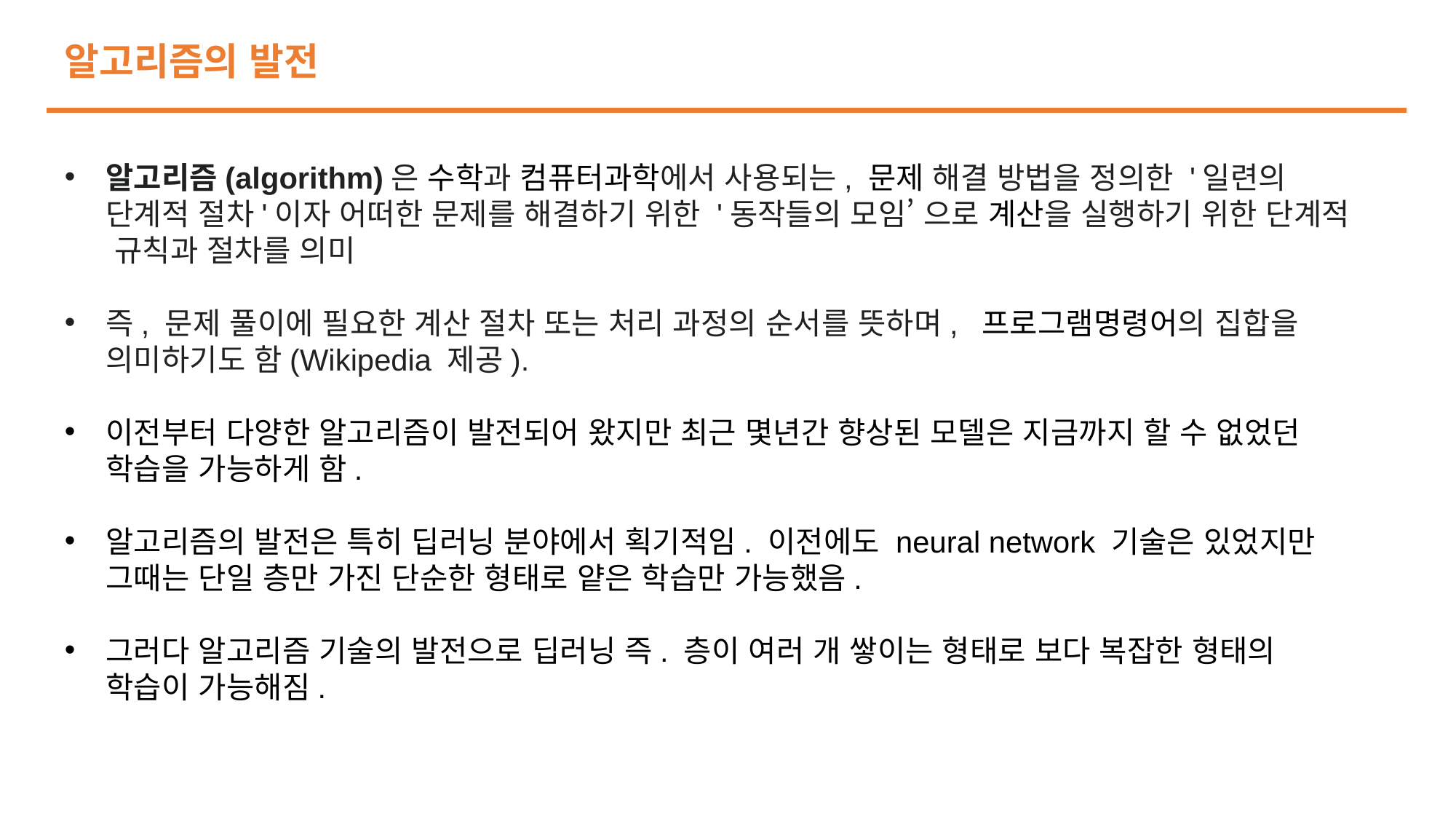

알고리즘의 발전
알고리즘(algorithm)은 수학과 컴퓨터과학에서 사용되는, 문제 해결 방법을 정의한 '일련의 단계적 절차'이자 어떠한 문제를 해결하기 위한 '동작들의 모임’ 으로 계산을 실행하기 위한 단계적 규칙과 절차를 의미

즉, 문제 풀이에 필요한 계산 절차 또는 처리 과정의 순서를 뜻하며,  프로그램명령어의 집합을 의미하기도 함(Wikipedia 제공).

이전부터 다양한 알고리즘이 발전되어 왔지만 최근 몇년간 향상된 모델은 지금까지 할 수 없었던 학습을 가능하게 함.

알고리즘의 발전은 특히 딥러닝 분야에서 획기적임. 이전에도 neural network 기술은 있었지만 그때는 단일 층만 가진 단순한 형태로 얕은 학습만 가능했음.

그러다 알고리즘 기술의 발전으로 딥러닝 즉. 층이 여러 개 쌓이는 형태로 보다 복잡한 형태의 학습이 가능해짐.